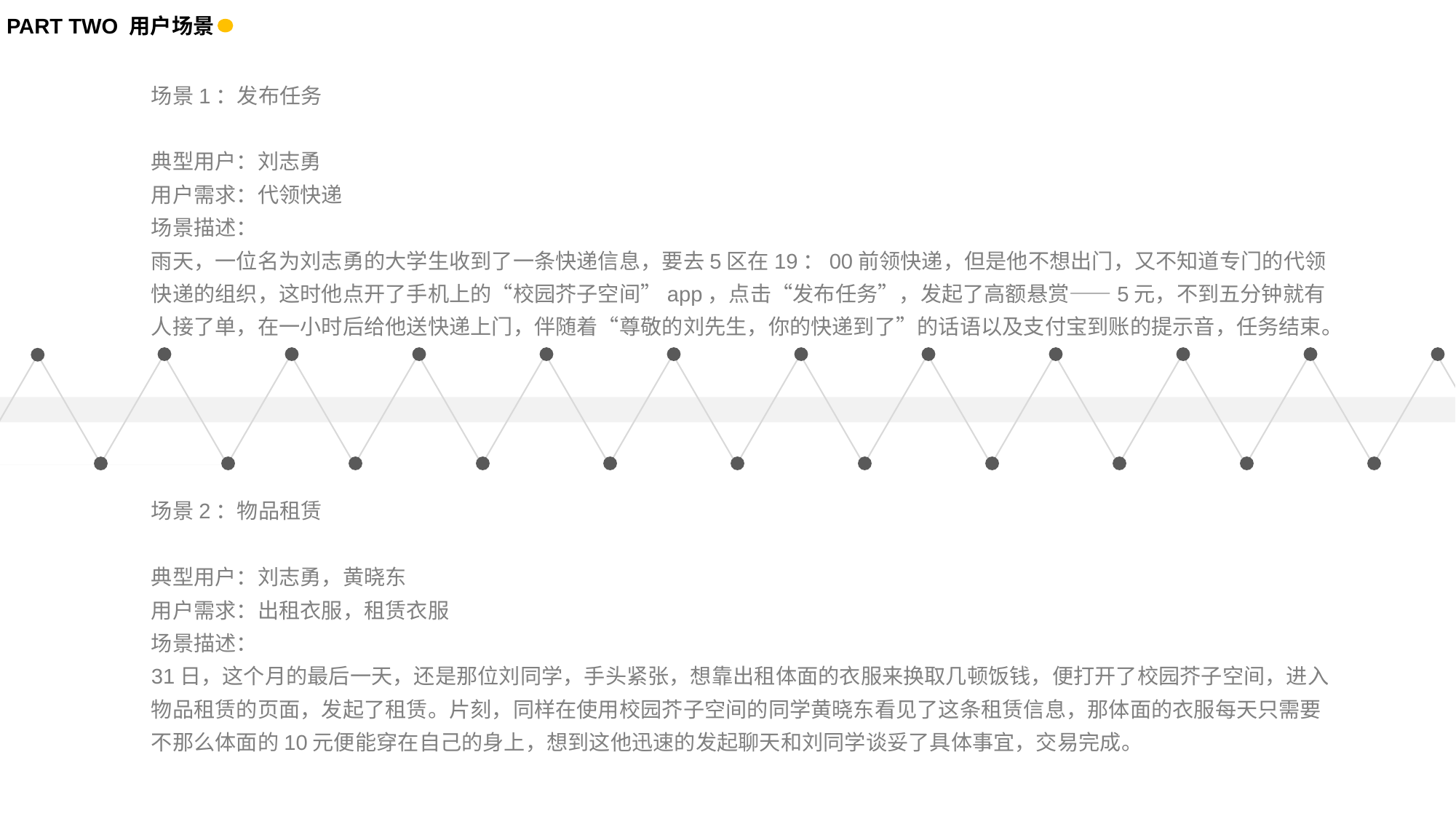

PART TWO 用户场景

场景1：发布任务

典型用户：刘志勇
用户需求：代领快递
场景描述：
雨天，一位名为刘志勇的大学生收到了一条快递信息，要去5区在19：00前领快递，但是他不想出门，又不知道专门的代领快递的组织，这时他点开了手机上的“校园芥子空间”app，点击“发布任务”，发起了高额悬赏——5元，不到五分钟就有人接了单，在一小时后给他送快递上门，伴随着“尊敬的刘先生，你的快递到了”的话语以及支付宝到账的提示音，任务结束。

场景2：物品租赁

典型用户：刘志勇，黄晓东
用户需求：出租衣服，租赁衣服
场景描述：
31日，这个月的最后一天，还是那位刘同学，手头紧张，想靠出租体面的衣服来换取几顿饭钱，便打开了校园芥子空间，进入物品租赁的页面，发起了租赁。片刻，同样在使用校园芥子空间的同学黄晓东看见了这条租赁信息，那体面的衣服每天只需要不那么体面的10元便能穿在自己的身上，想到这他迅速的发起聊天和刘同学谈妥了具体事宜，交易完成。